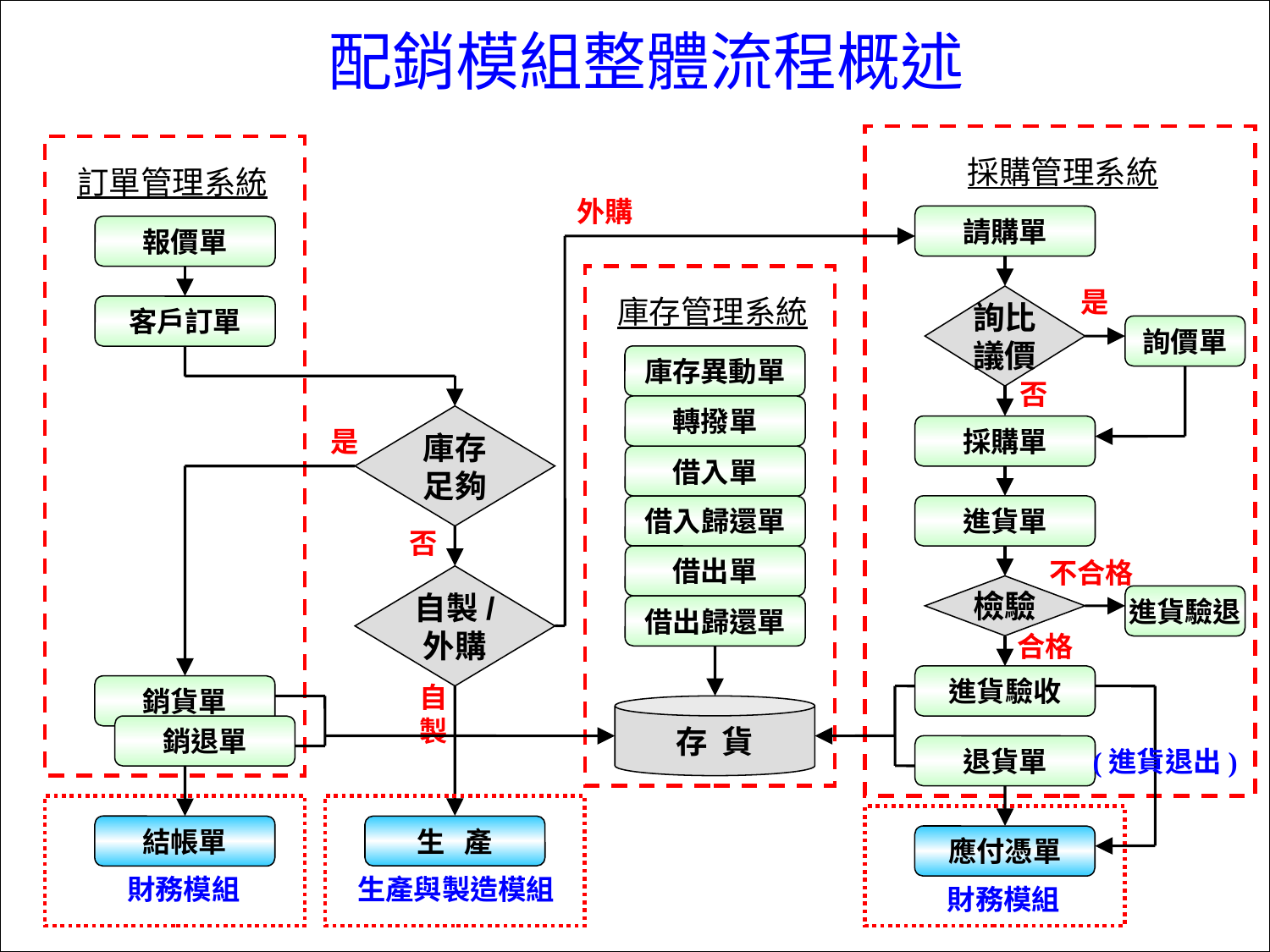

配銷模組整體流程概述
4

採購管理系統
訂單管理系統
外購
請購單
報價單

是
庫存管理系統
詢比
議價
客戶訂單
詢價單

庫存異動單

否

轉撥單
庫存
足夠
是
採購單

借入單

進貨單
借入歸還單
否

借出單

不合格
自製/
外購
檢驗
進貨驗退
借出歸還單

合格

進貨驗收
自
製
銷貨單

存  貨
銷退單

退貨單
(進貨退出)

結帳單
生   產
應付憑單

財務模組
生產與製造模組
財務模組